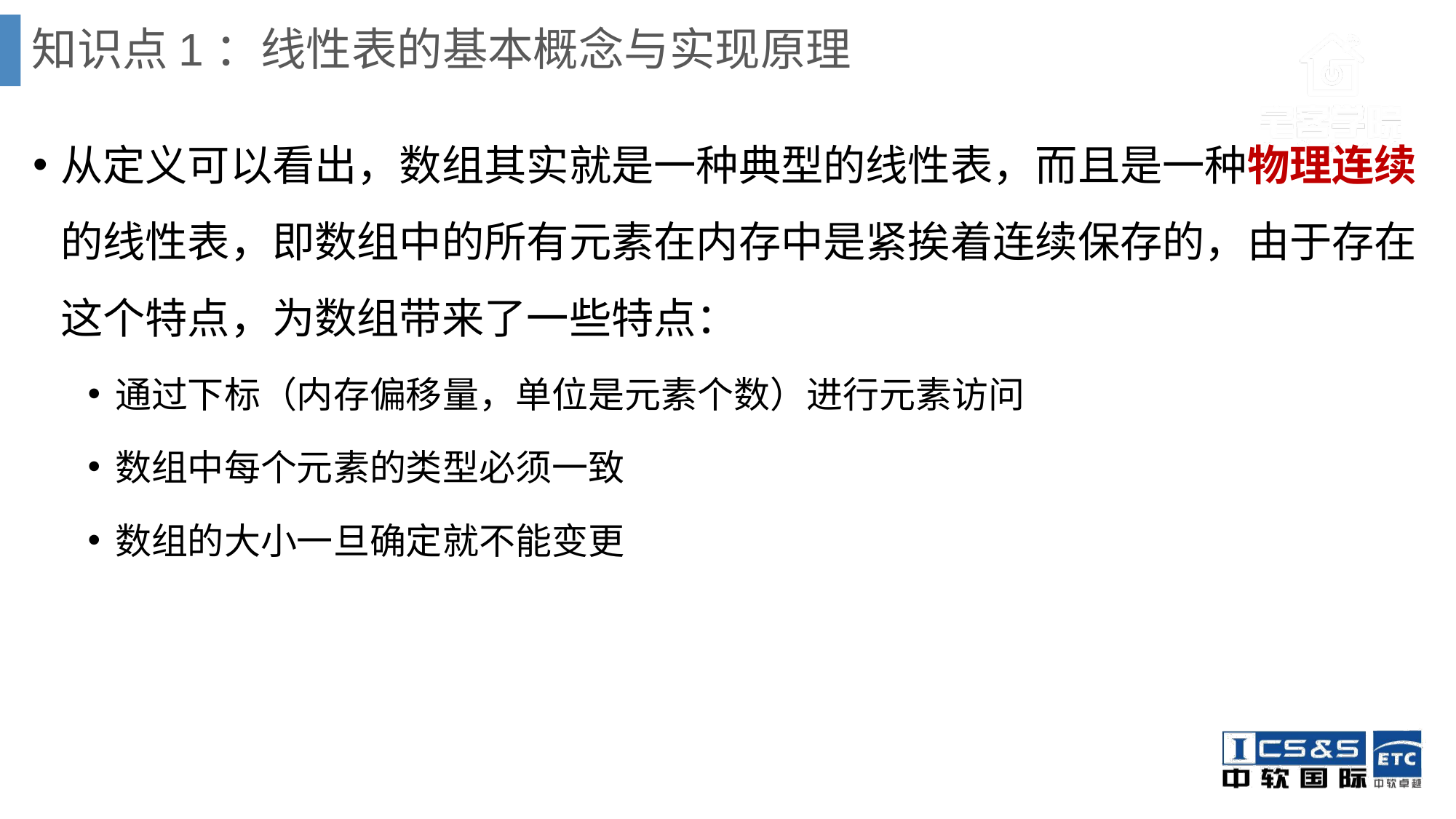

# 知识点1：线性表的基本概念与实现原理
从定义可以看出，数组其实就是一种典型的线性表，而且是一种物理连续的线性表，即数组中的所有元素在内存中是紧挨着连续保存的，由于存在这个特点，为数组带来了一些特点：
通过下标（内存偏移量，单位是元素个数）进行元素访问
数组中每个元素的类型必须一致
数组的大小一旦确定就不能变更